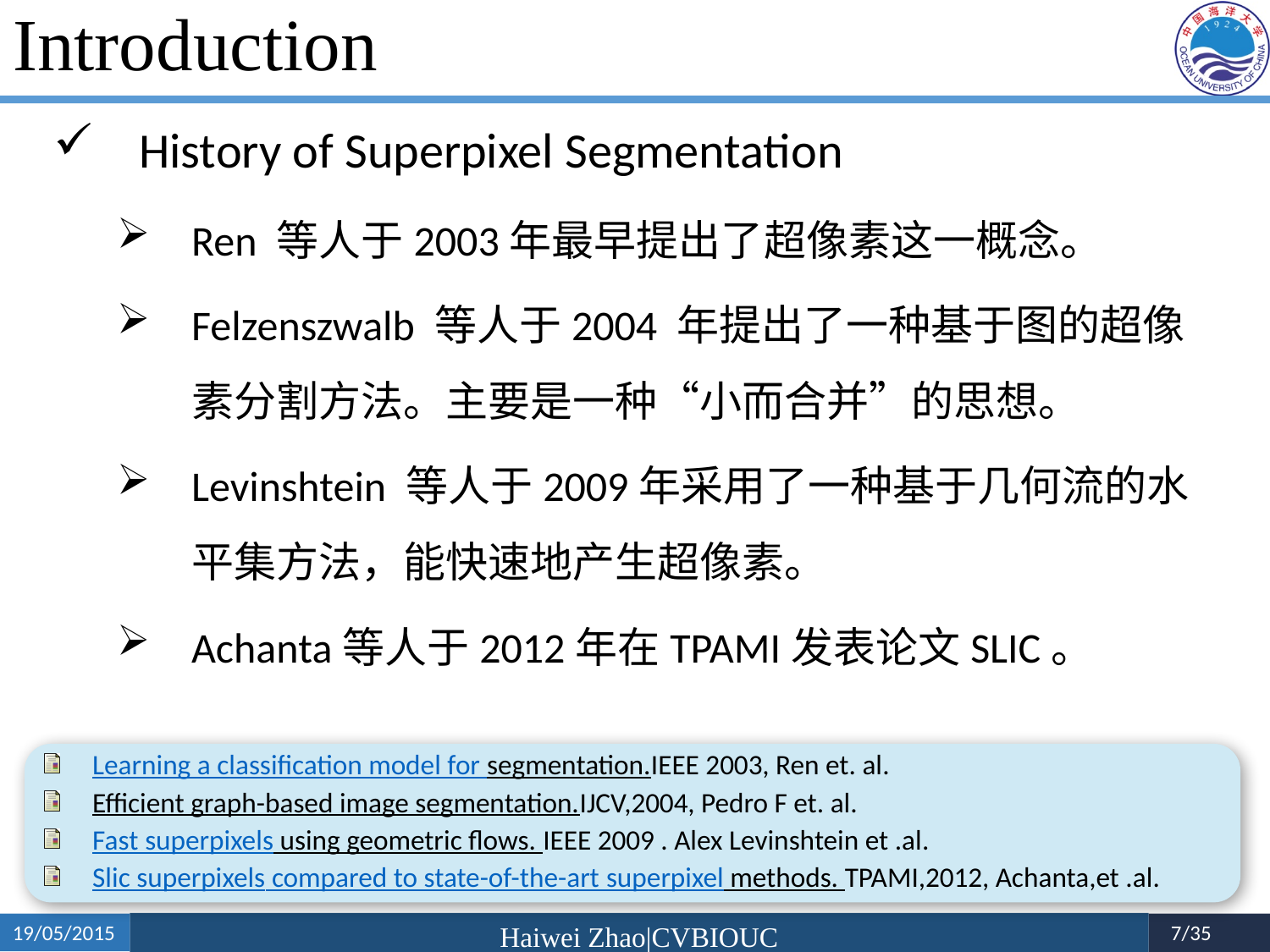

# Introduction
 History of Superpixel Segmentation
Ren 等人于2003年最早提出了超像素这一概念。
Felzenszwalb 等人于2004 年提出了一种基于图的超像素分割方法。主要是一种“小而合并”的思想。
Levinshtein 等人于2009年采用了一种基于几何流的水平集方法，能快速地产生超像素。
Achanta等人于2012年在TPAMI发表论文SLIC。

Learning a classification model for segmentation.IEEE 2003, Ren et. al.
Efficient graph-based image segmentation.IJCV,2004, Pedro F et. al.
Fast superpixels using geometric flows. IEEE 2009 . Alex Levinshtein et .al.
Slic superpixels compared to state-of-the-art superpixel methods. TPAMI,2012, Achanta,et .al.